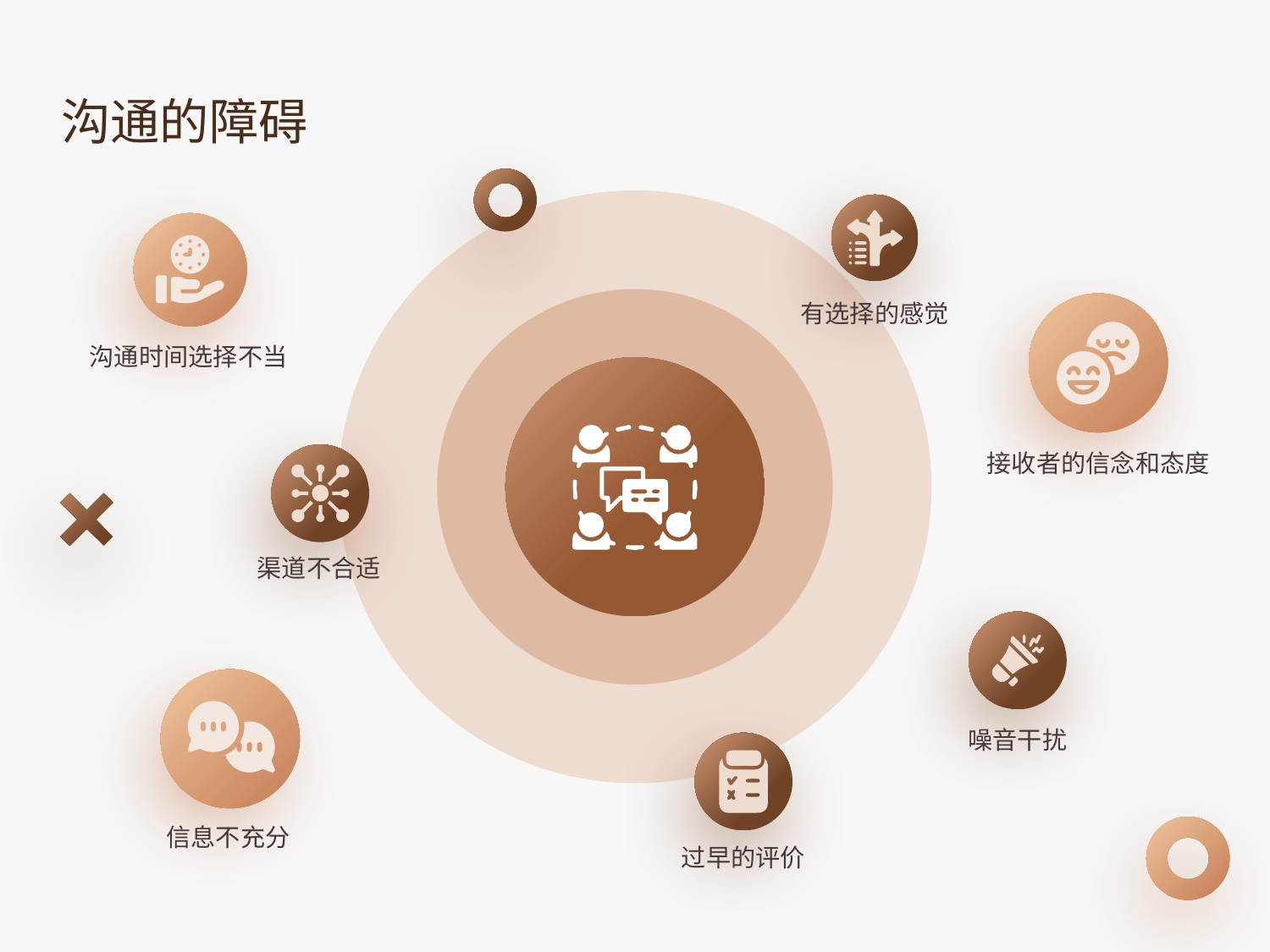

沟通的障碍

有选择的感觉

沟通时间选择不当

接收者的信念和态度

渠道不合适

噪音干扰

信息不充分

过早的评价